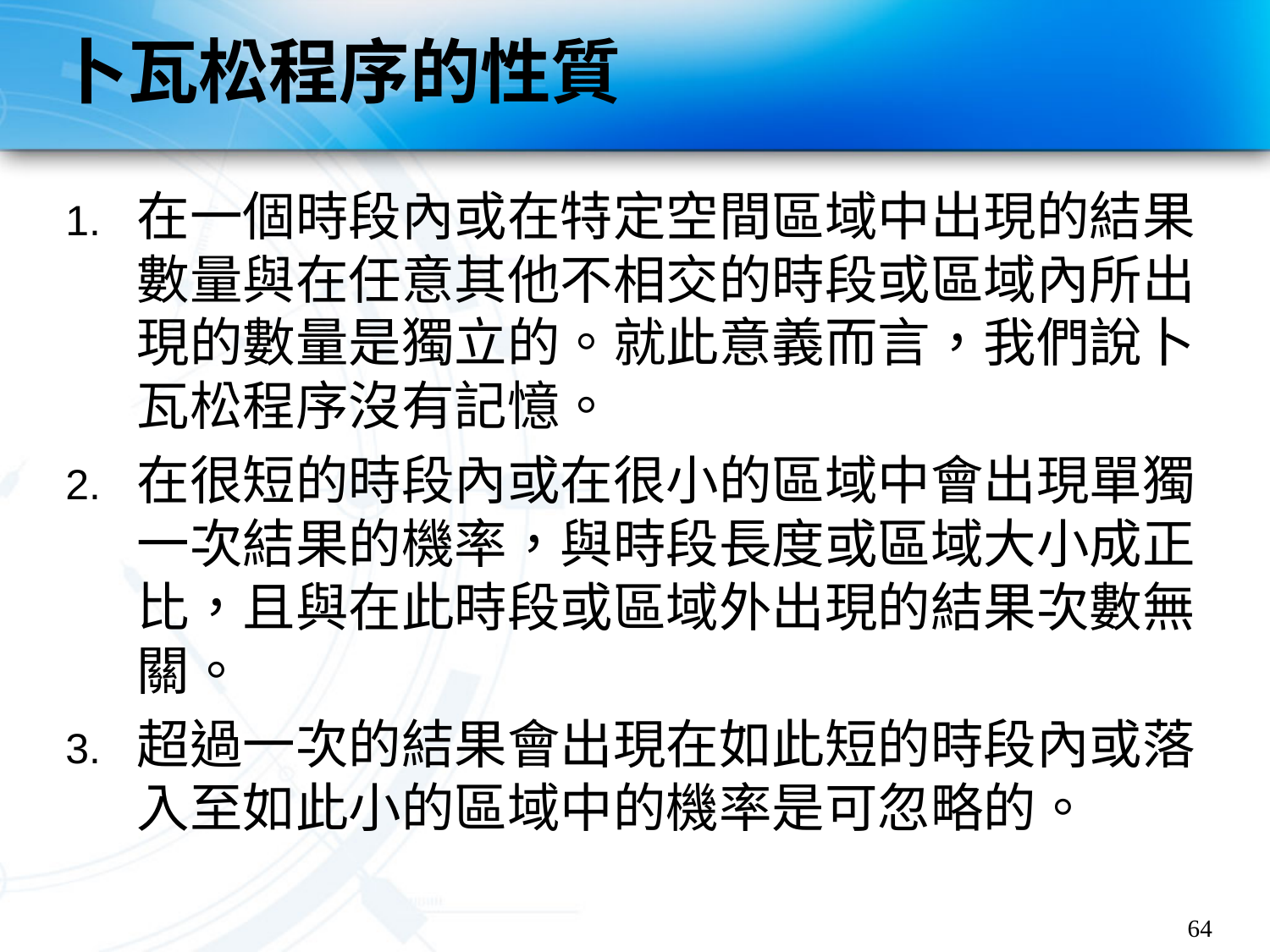

# 卜瓦松程序的性質
在一個時段內或在特定空間區域中出現的結果數量與在任意其他不相交的時段或區域內所出現的數量是獨立的。就此意義而言，我們說卜瓦松程序沒有記憶。
在很短的時段內或在很小的區域中會出現單獨一次結果的機率，與時段長度或區域大小成正比，且與在此時段或區域外出現的結果次數無關。
超過一次的結果會出現在如此短的時段內或落入至如此小的區域中的機率是可忽略的。
64